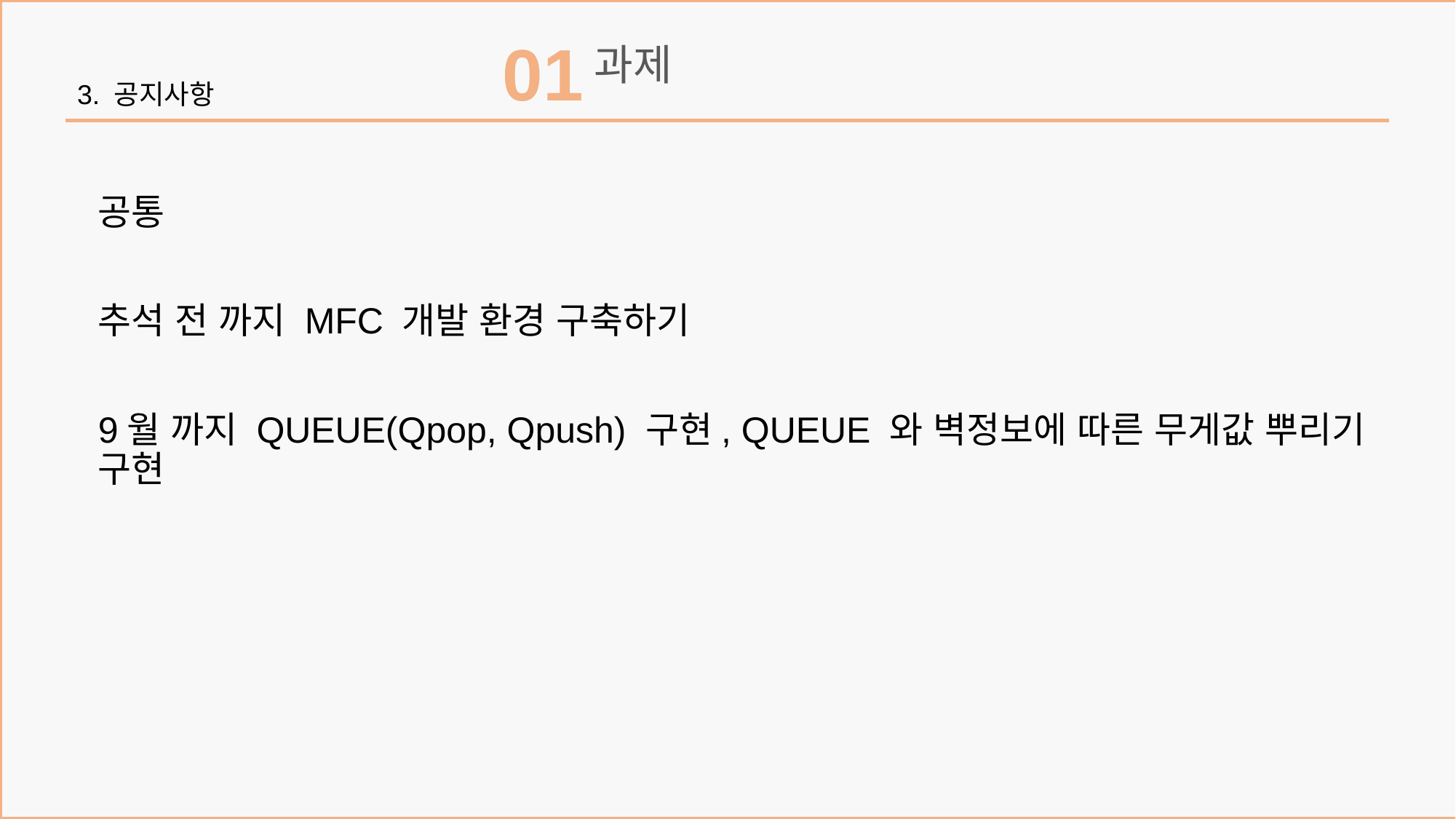

01
과제
3. 공지사항

공통

추석 전 까지 MFC 개발 환경 구축하기

9월 까지 QUEUE(Qpop, Qpush) 구현, QUEUE 와 벽정보에 따른 무게값 뿌리기 구현